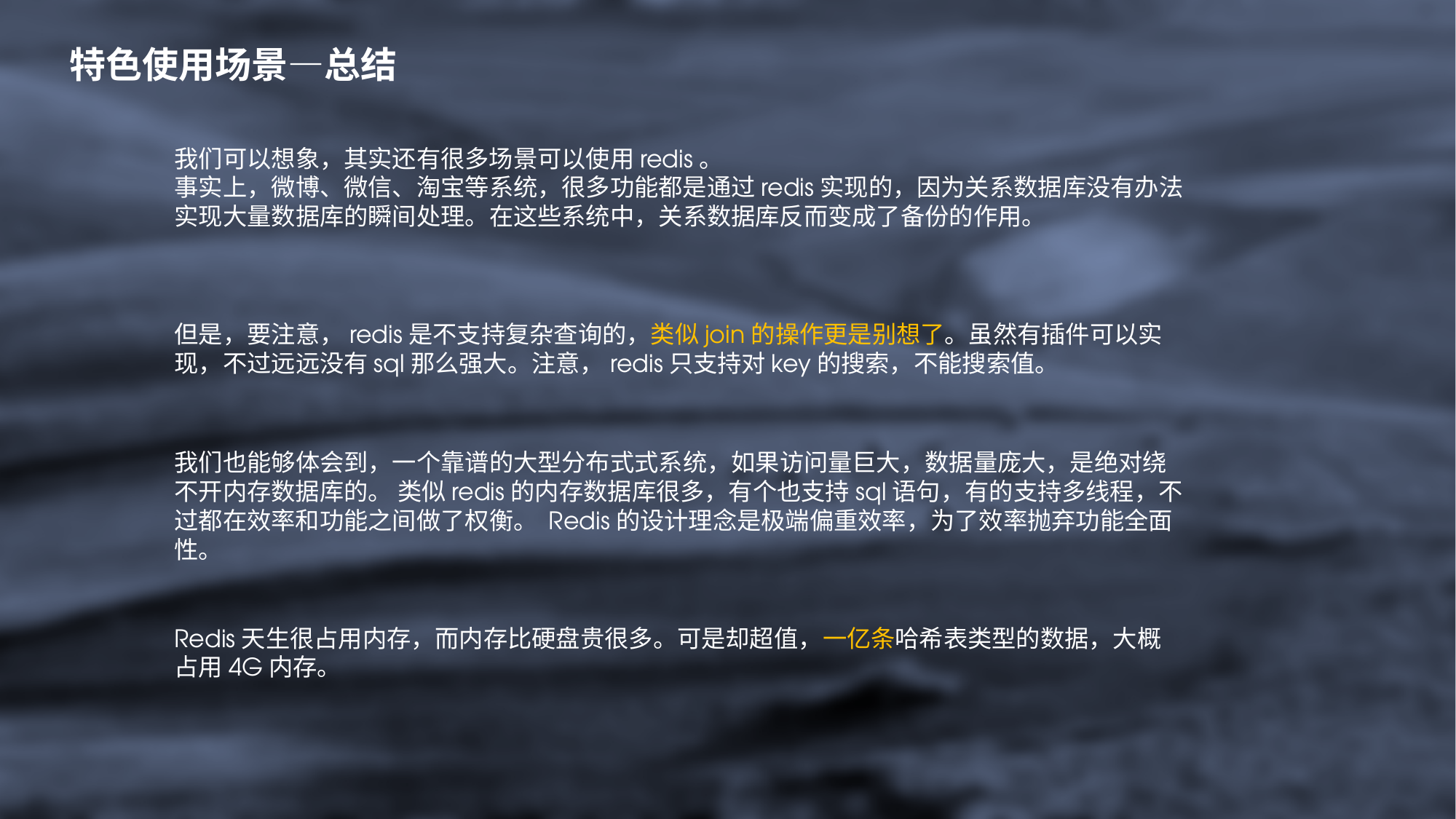

特色使用场景—总结
我们可以想象，其实还有很多场景可以使用redis。
事实上，微博、微信、淘宝等系统，很多功能都是通过redis实现的，因为关系数据库没有办法实现大量数据库的瞬间处理。在这些系统中，关系数据库反而变成了备份的作用。
但是，要注意，redis是不支持复杂查询的，类似join的操作更是别想了。虽然有插件可以实现，不过远远没有sql那么强大。注意，redis只支持对key的搜索，不能搜索值。
我们也能够体会到，一个靠谱的大型分布式式系统，如果访问量巨大，数据量庞大，是绝对绕不开内存数据库的。 类似redis的内存数据库很多，有个也支持sql语句，有的支持多线程，不过都在效率和功能之间做了权衡。 Redis的设计理念是极端偏重效率，为了效率抛弃功能全面性。
Redis天生很占用内存，而内存比硬盘贵很多。可是却超值，一亿条哈希表类型的数据，大概占用4G内存。